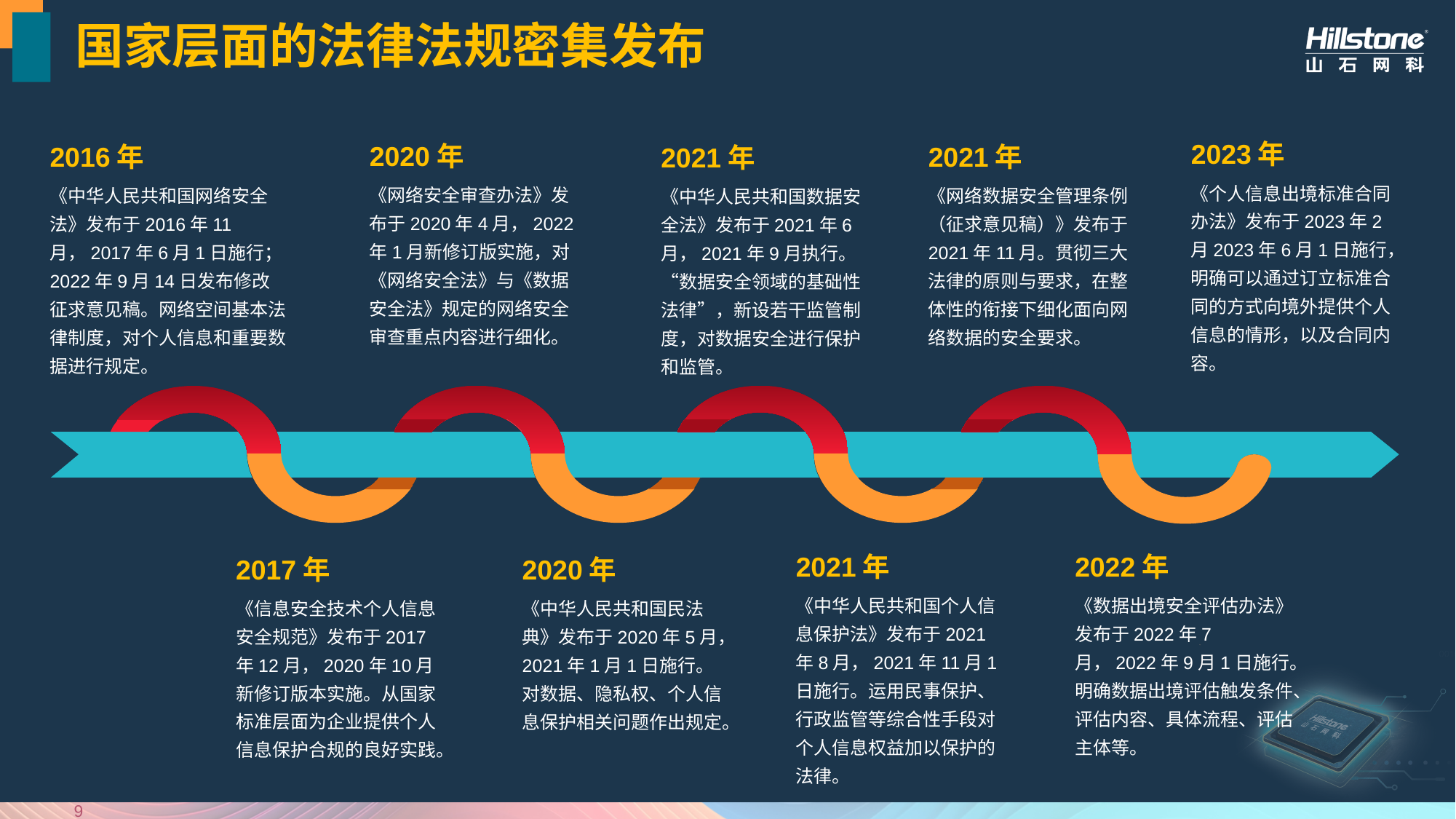

# 国家层面的法律法规密集发布
2023年
《个人信息出境标准合同办法》发布于2023年2月2023年6月1日施行，明确可以通过订立标准合同的方式向境外提供个人信息的情形，以及合同内容。
2020年
《网络安全审查办法》发布于2020年4月，2022年1月新修订版实施，对《网络安全法》与《数据安全法》规定的网络安全审查重点内容进行细化。
2016年
《中华人民共和国网络安全法》发布于2016年11月，2017年6月1日施行；2022年9月14日发布修改征求意见稿。网络空间基本法律制度，对个人信息和重要数据进行规定。
2021年
《网络数据安全管理条例（征求意见稿）》发布于2021年11月。贯彻三大法律的原则与要求，在整体性的衔接下细化面向网络数据的安全要求。
2021年
《中华人民共和国数据安全法》发布于2021年6月，2021年9月执行。“数据安全领域的基础性法律”，新设若干监管制度，对数据安全进行保护和监管。

2021年
《中华人民共和国个人信息保护法》发布于2021年8月，2021年11月1日施行。运用民事保护、行政监管等综合性手段对个人信息权益加以保护的法律。
2022年
《数据出境安全评估办法》发布于2022年7月，2022年9月1日施行。明确数据出境评估触发条件、评估内容、具体流程、评估主体等。
2017年
《信息安全技术个人信息安全规范》发布于2017年12月，2020年10月新修订版本实施。从国家标准层面为企业提供个人信息保护合规的良好实践。
2020年
《中华人民共和国民法典》发布于2020年5月，2021年1月1日施行。对数据、隐私权、个人信息保护相关问题作出规定。